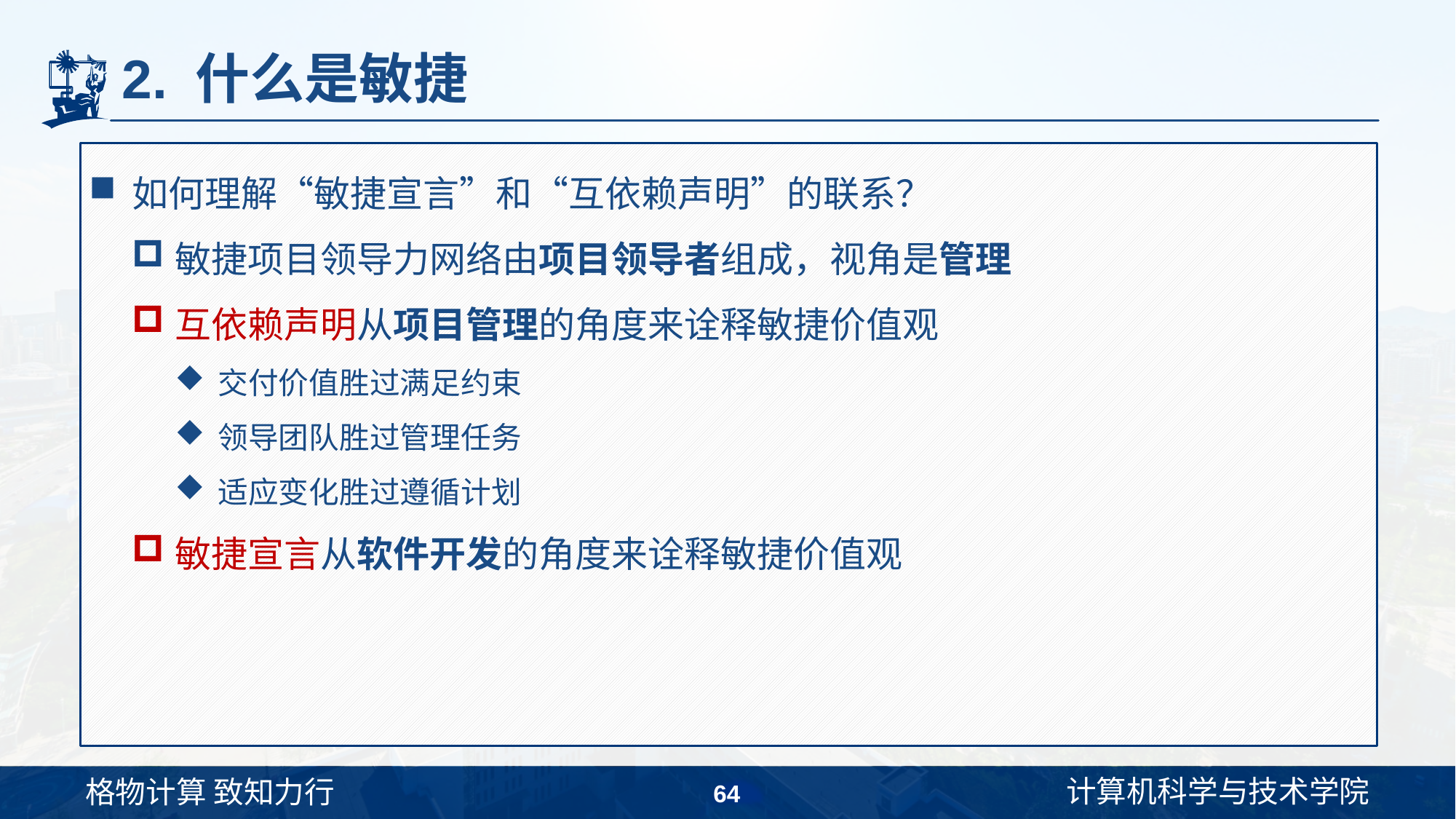

# 2. 什么是敏捷
如何理解“敏捷宣言”和“互依赖声明”的联系？
敏捷项目领导力网络由项目领导者组成，视角是管理
互依赖声明从项目管理的角度来诠释敏捷价值观
交付价值胜过满足约束
领导团队胜过管理任务
适应变化胜过遵循计划
敏捷宣言从软件开发的角度来诠释敏捷价值观
64